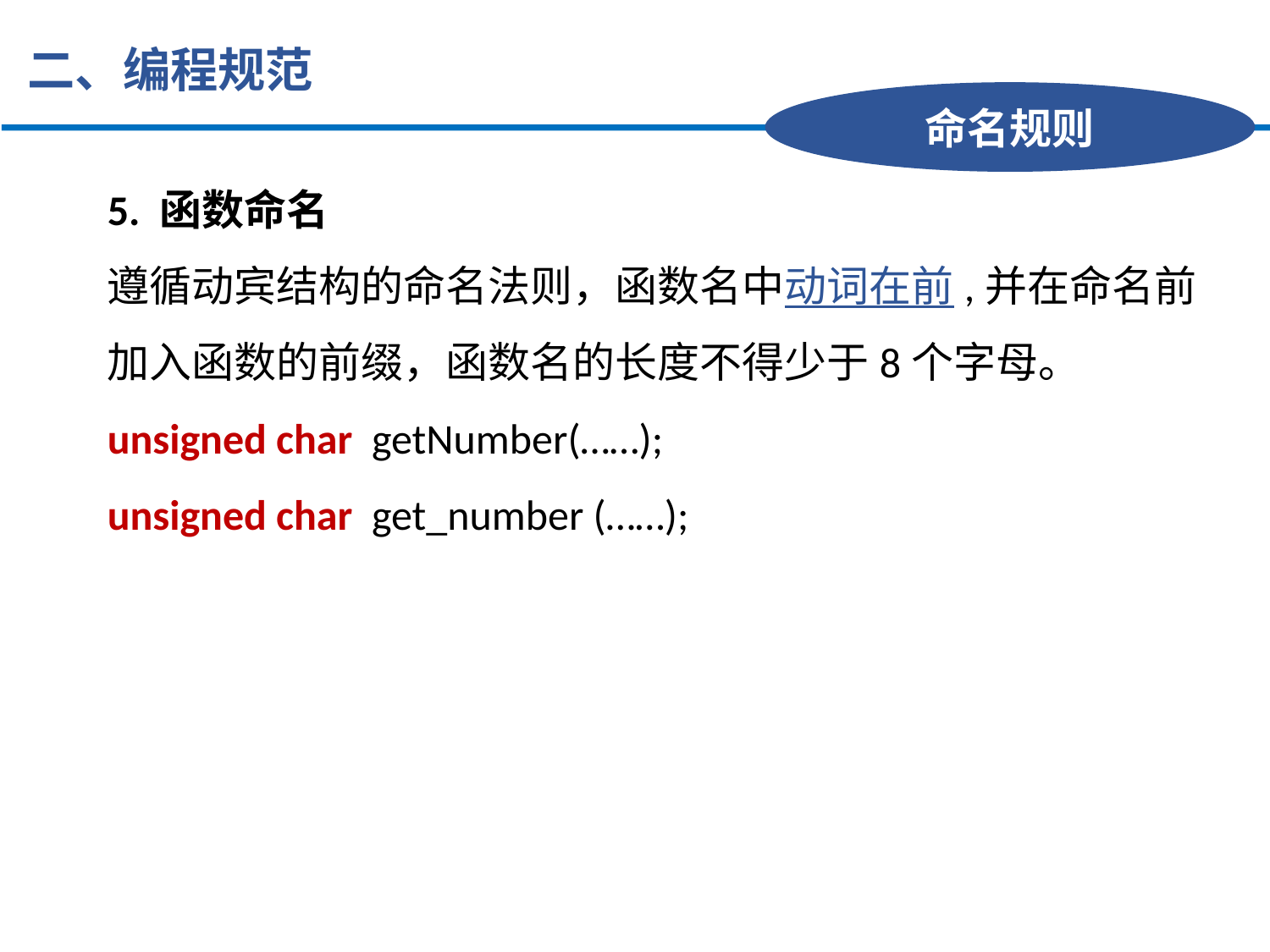

二、编程规范
命名规则

5. 函数命名
遵循动宾结构的命名法则，函数名中动词在前,并在命名前加入函数的前缀，函数名的长度不得少于8个字母。
unsigned char  getNumber(……);
unsigned char  get_number (……);